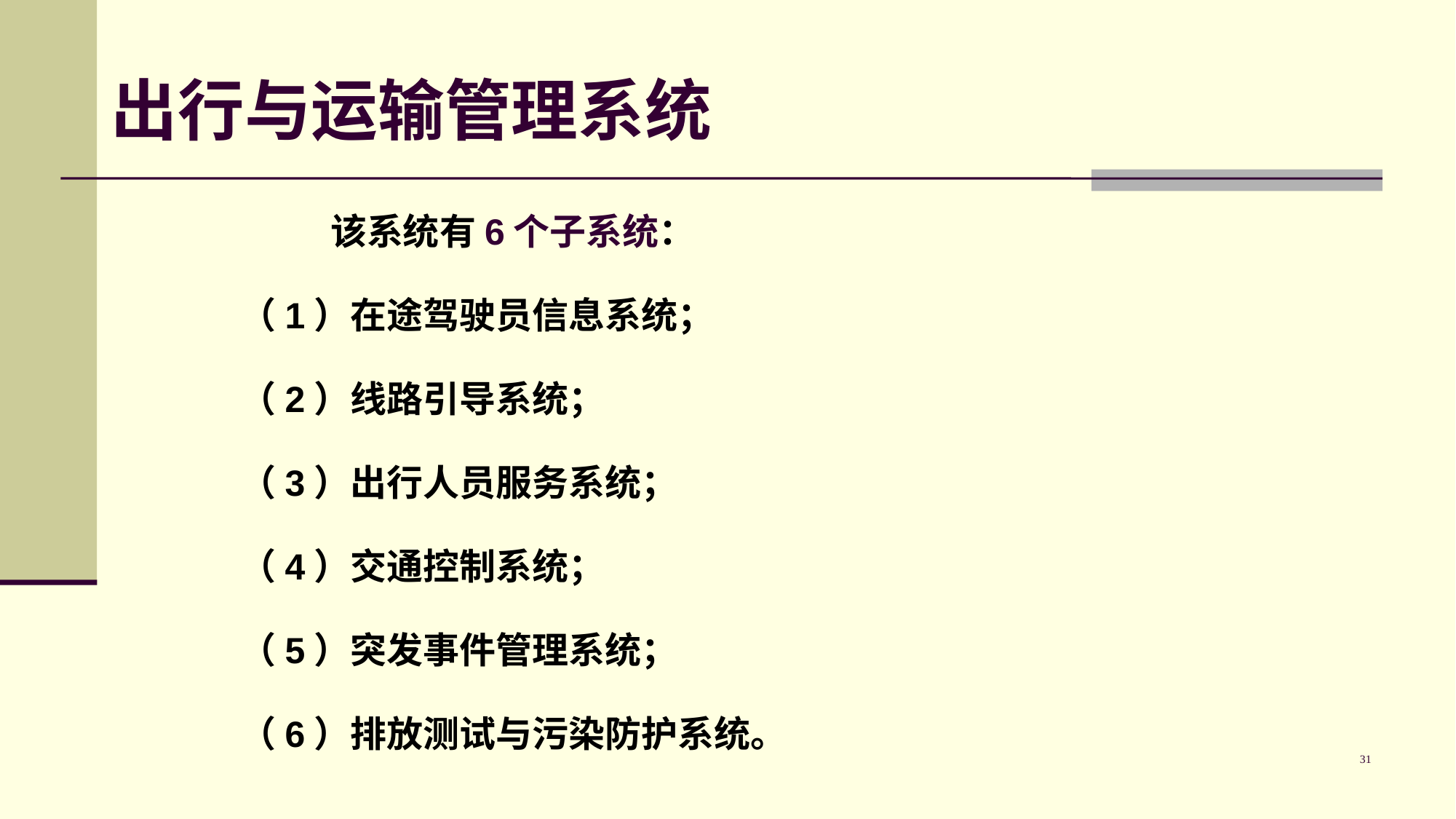

# 出行与运输管理系统
          该系统有6个子系统：
（1）在途驾驶员信息系统；
（2）线路引导系统；
（3）出行人员服务系统；
（4）交通控制系统；
（5）突发事件管理系统；
（6）排放测试与污染防护系统。
31